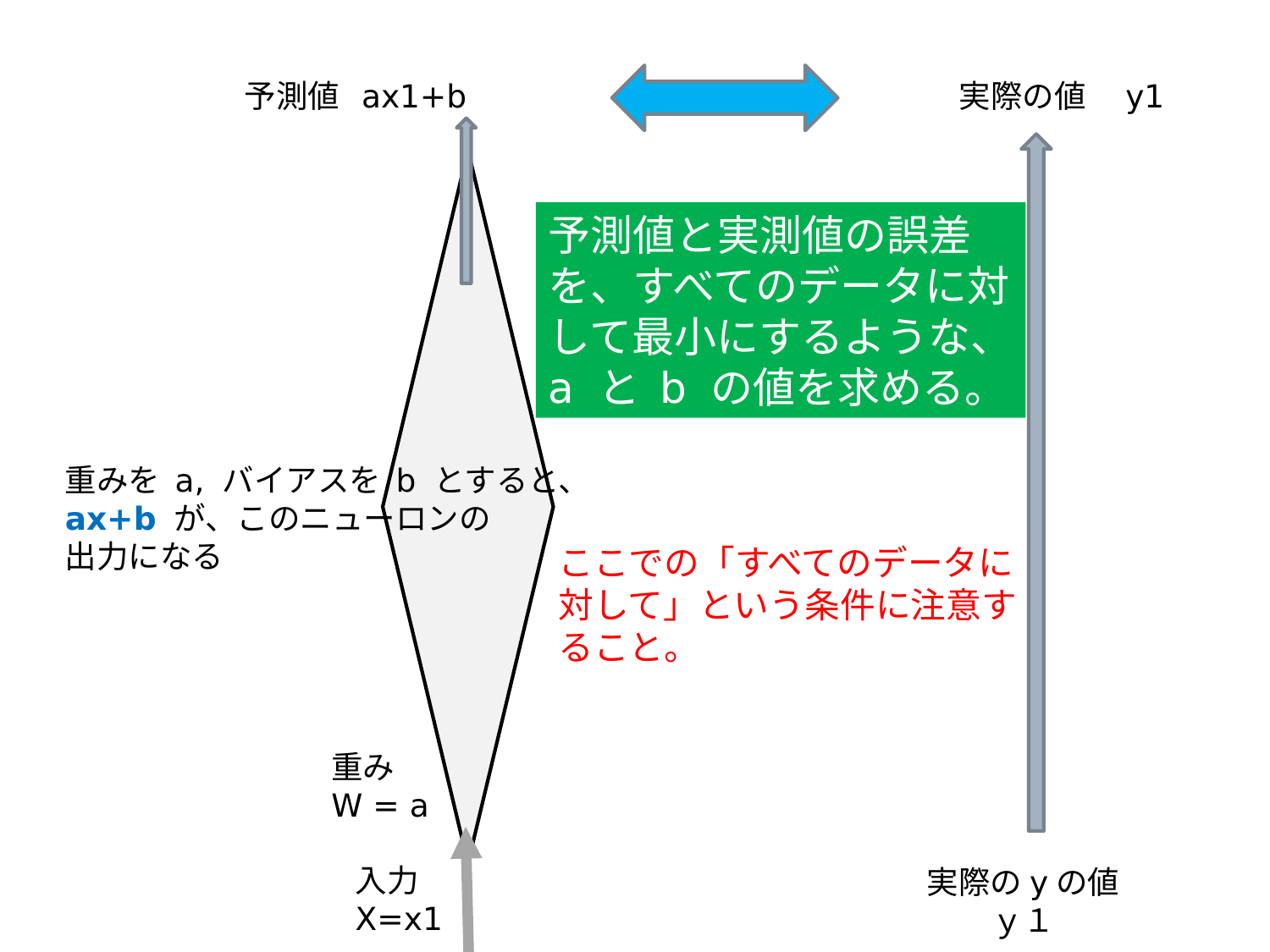

予測値  ax1+b　　　　          　　　　　　　　　実際の値　y1

予測値と実測値の誤差
を、すべてのデータに対
して最小にするような、
a と b の値を求める。

重みを a, バイアスを b とすると、
ax+b が、このニューロンの
出力になる

ここでの「すべてのデータに
対して」という条件に注意す
ること。
重み
W = a
入力
X=x1
実際のyの値
ｙ１